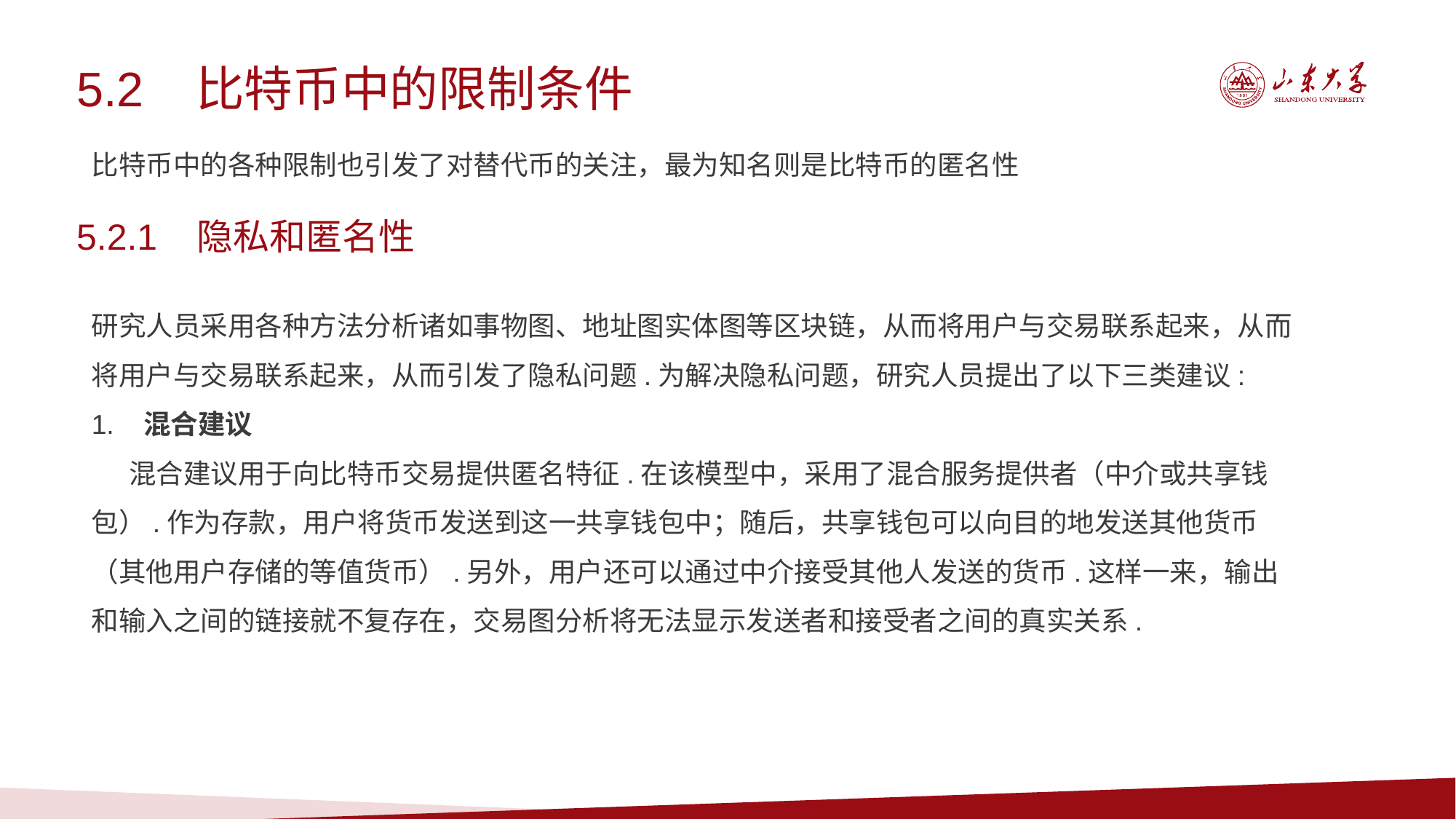

5.2   比特币中的限制条件
比特币中的各种限制也引发了对替代币的关注，最为知名则是比特币的匿名性
5.2.1   隐私和匿名性
研究人员采用各种方法分析诸如事物图、地址图实体图等区块链，从而将用户与交易联系起来，从而将用户与交易联系起来，从而引发了隐私问题.为解决隐私问题，研究人员提出了以下三类建议:
1.   混合建议
     混合建议用于向比特币交易提供匿名特征.在该模型中，采用了混合服务提供者（中介或共享钱包）.作为存款，用户将货币发送到这一共享钱包中；随后，共享钱包可以向目的地发送其他货币（其他用户存储的等值货币）.另外，用户还可以通过中介接受其他人发送的货币.这样一来，输出和输入之间的链接就不复存在，交易图分析将无法显示发送者和接受者之间的真实关系.